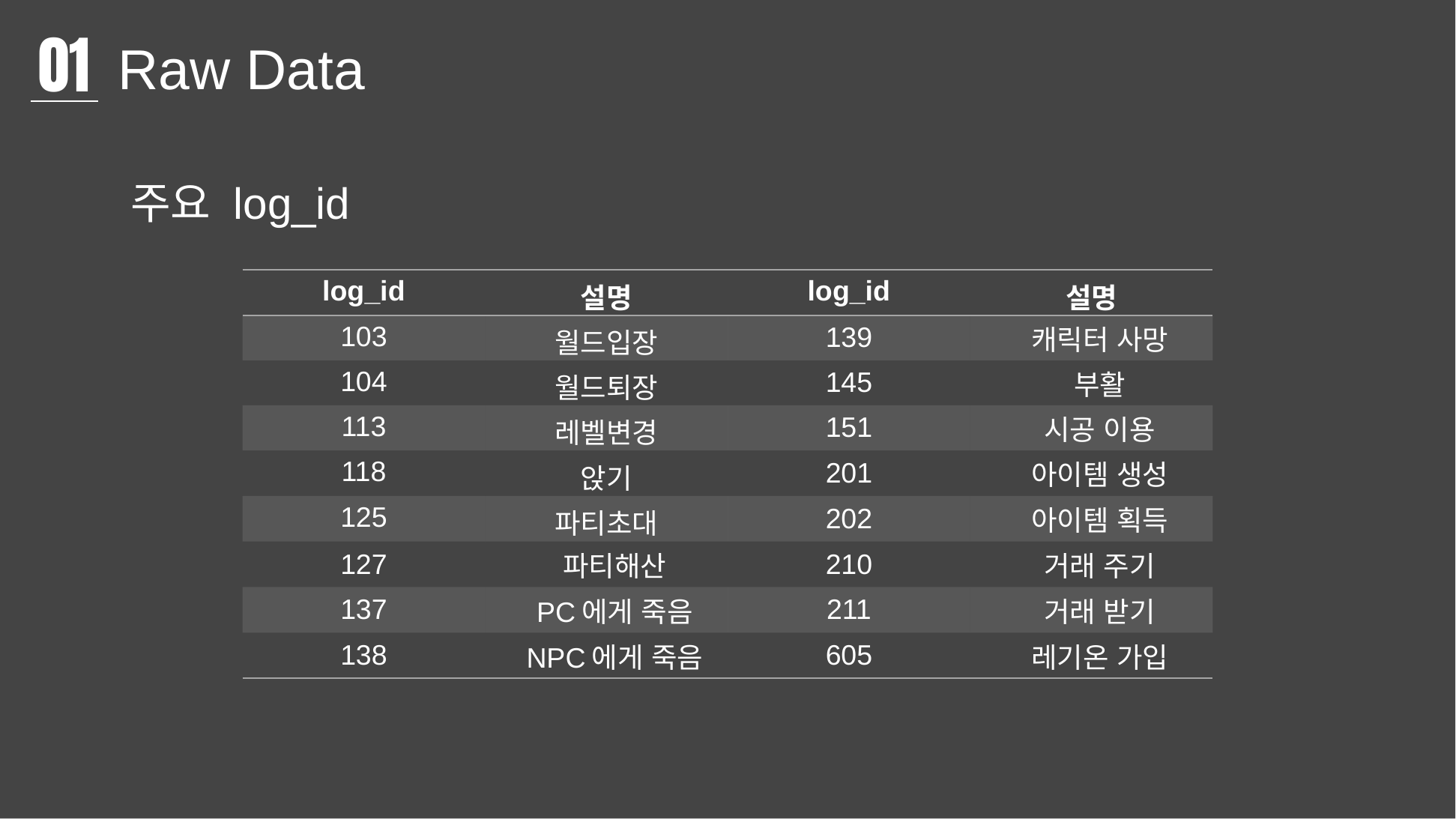

01
Raw Data
주요 log_id
| log\_id | 설명 | log\_id | 설명 |
| --- | --- | --- | --- |
| 103 | 월드입장 | 139 | 캐릭터 사망 |
| 104 | 월드퇴장 | 145 | 부활 |
| 113 | 레벨변경 | 151 | 시공 이용 |
| 118 | 앉기 | 201 | 아이템 생성 |
| 125 | 파티초대 | 202 | 아이템 획득 |
| 127 | 파티해산 | 210 | 거래 주기 |
| 137 | PC에게 죽음 | 211 | 거래 받기 |
| 138 | NPC에게 죽음 | 605 | 레기온 가입 |